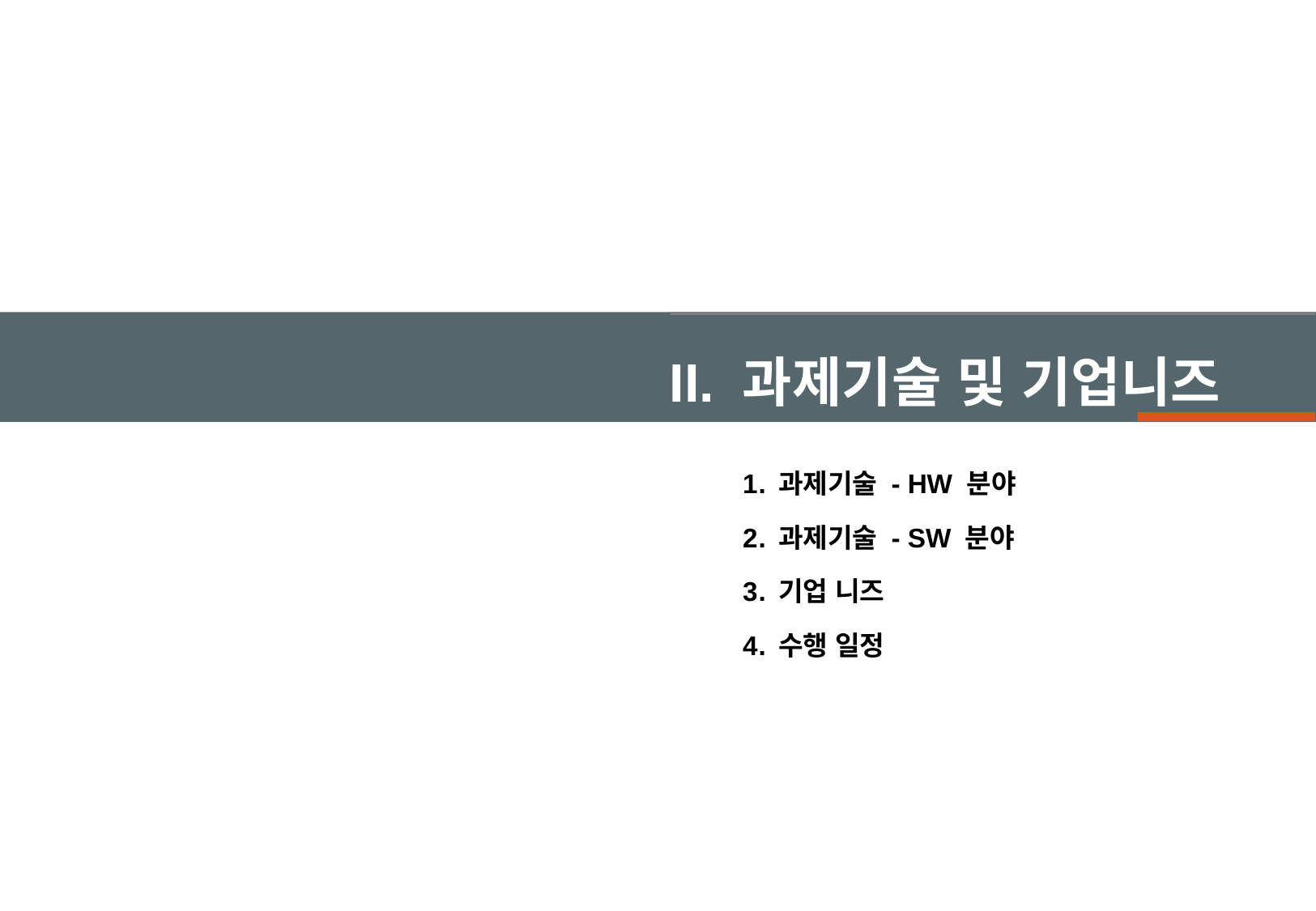

II. 과제기술 및 기업니즈
과제기술 - HW 분야
과제기술 - SW 분야
기업 니즈
수행 일정